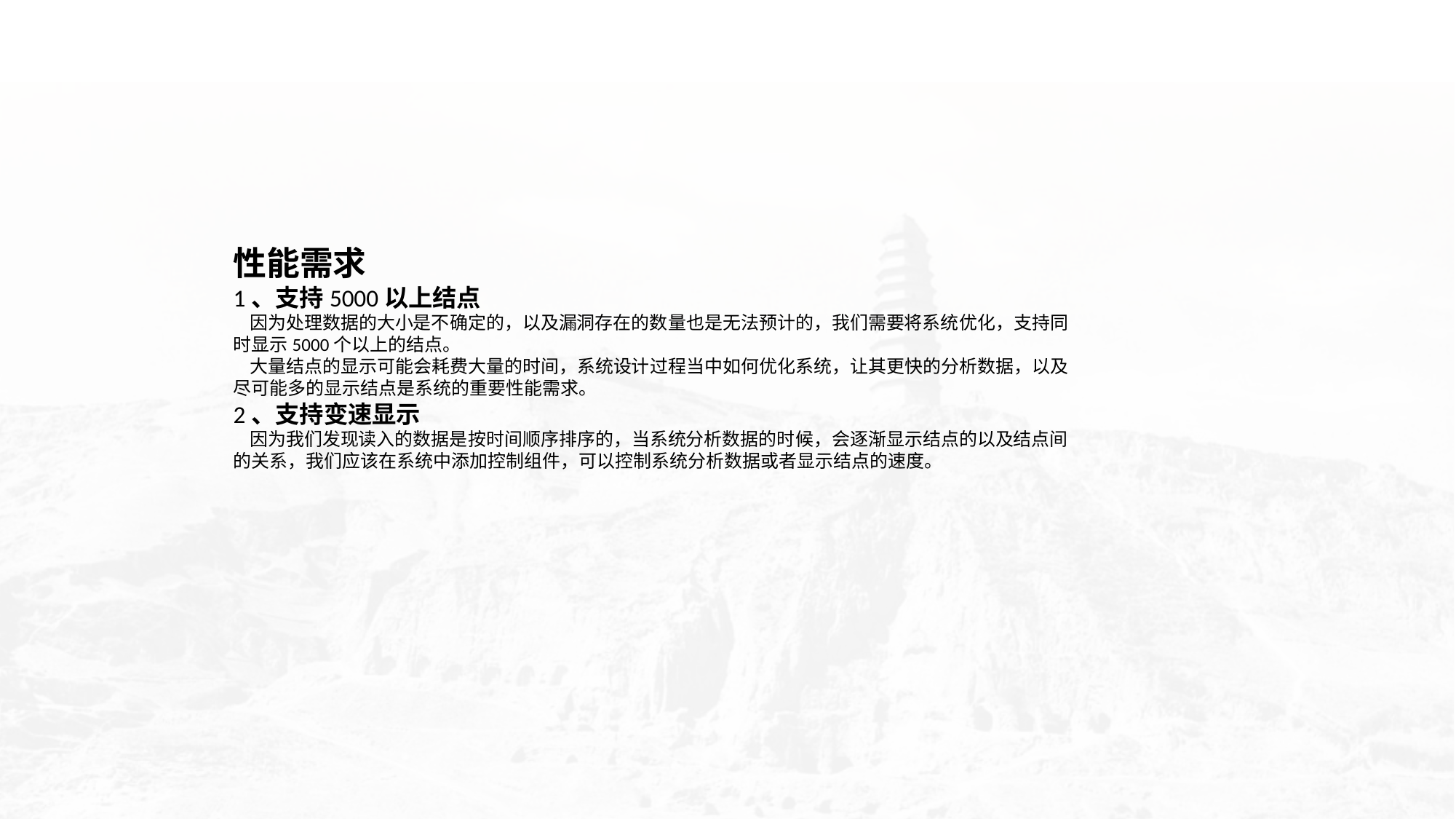

性能需求
1、支持5000以上结点
   因为处理数据的大小是不确定的，以及漏洞存在的数量也是无法预计的，我们需要将系统优化，支持同时显示5000个以上的结点。
   大量结点的显示可能会耗费大量的时间，系统设计过程当中如何优化系统，让其更快的分析数据，以及尽可能多的显示结点是系统的重要性能需求。
2、支持变速显示
   因为我们发现读入的数据是按时间顺序排序的，当系统分析数据的时候，会逐渐显示结点的以及结点间的关系，我们应该在系统中添加控制组件，可以控制系统分析数据或者显示结点的速度。